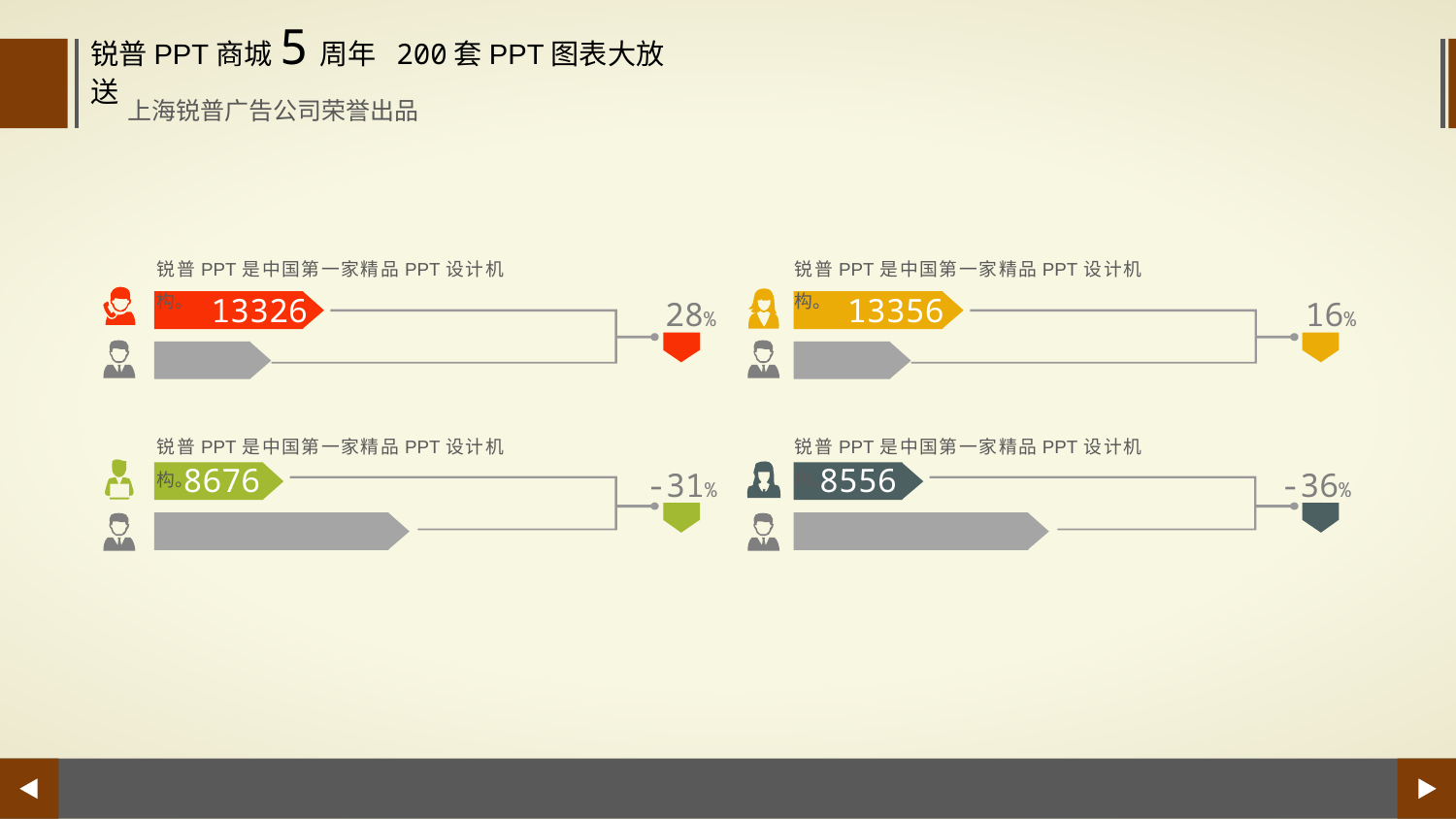

锐普PPT商城5周年  200套PPT图表大放送

上海锐普广告公司荣誉出品
锐普PPT是中国第一家精品PPT设计机构。
锐普PPT是中国第一家精品PPT设计机构。
13326
13356

28%
16%

锐普PPT是中国第一家精品PPT设计机构。
锐普PPT是中国第一家精品PPT设计机构。
8676
8556

-31%
-36%